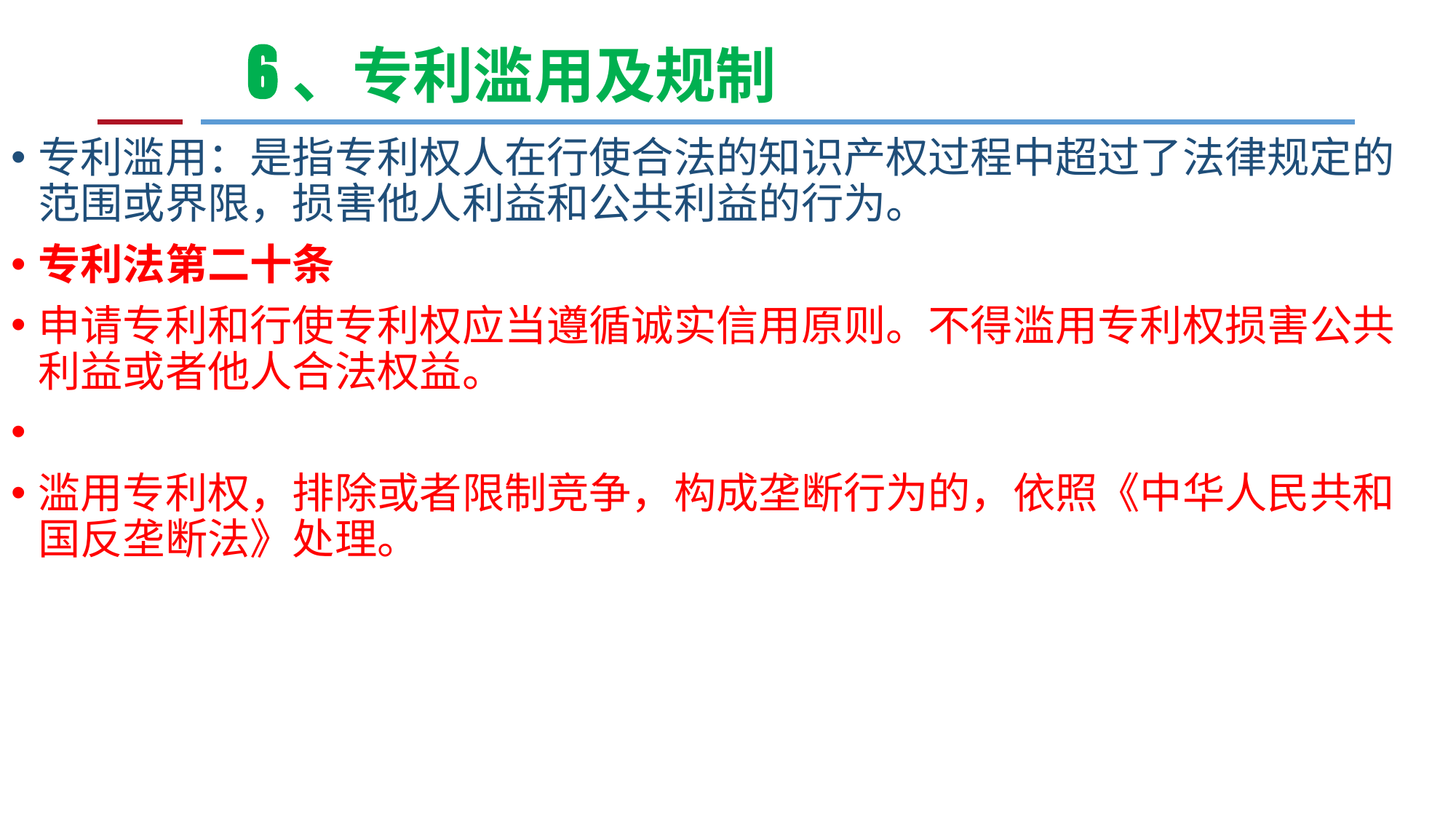

# 6、专利滥用及规制
专利滥用：是指专利权人在行使合法的知识产权过程中超过了法律规定的范围或界限，损害他人利益和公共利益的行为。
专利法第二十条
申请专利和行使专利权应当遵循诚实信用原则。不得滥用专利权损害公共利益或者他人合法权益。

滥用专利权，排除或者限制竞争，构成垄断行为的，依照《中华人民共和国反垄断法》处理。